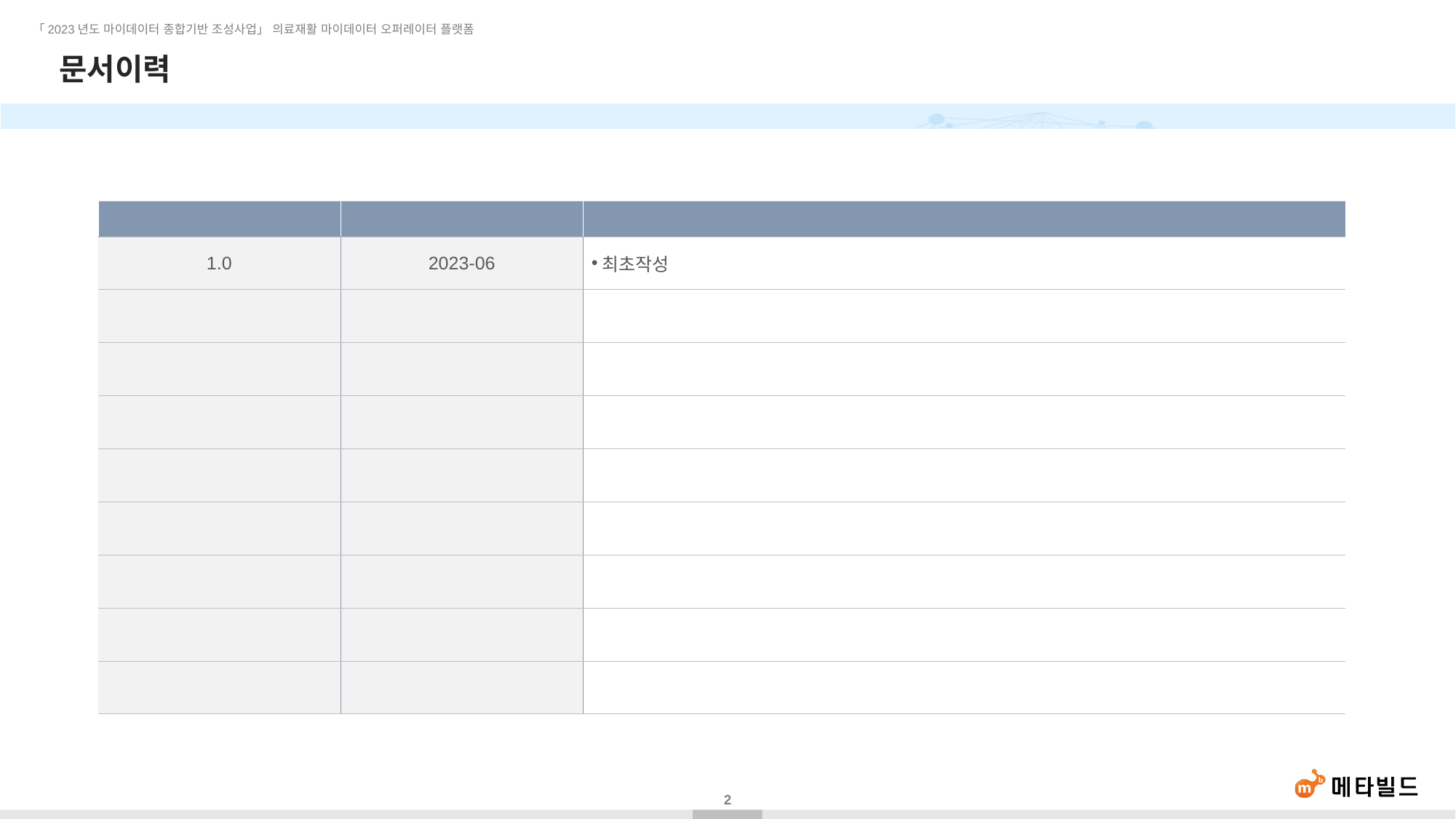

# 문서이력
| 버전 | 변경일자 | 제·개정 내역 |
| --- | --- | --- |
| 1.0 | 2023-06 | 최초작성 |
|  |  |  |
|  |  |  |
|  |  |  |
|  |  |  |
|  |  |  |
|  |  |  |
|  |  |  |
|  |  |  |